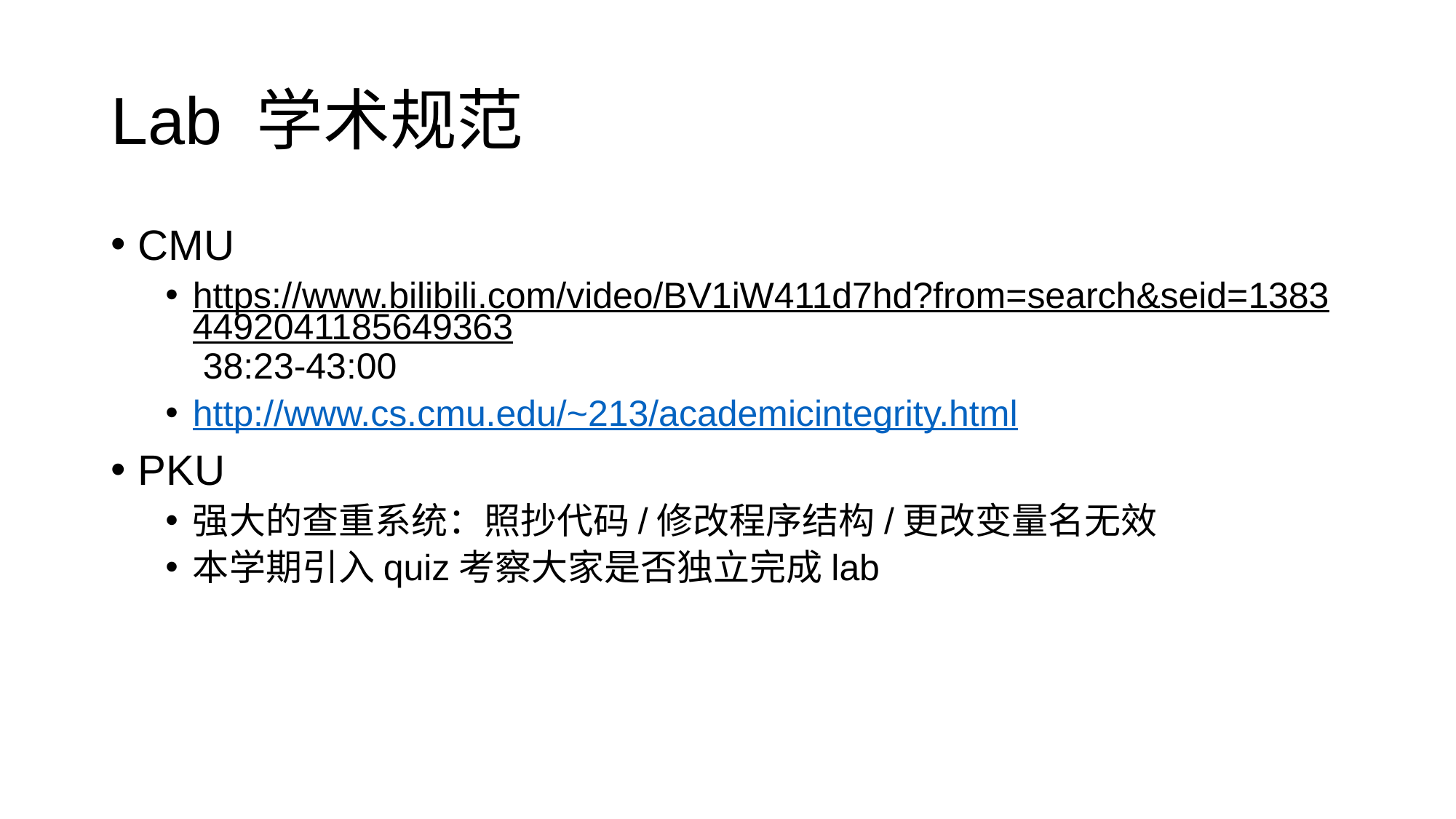

# Lab 学术规范
CMU
https://www.bilibili.com/video/BV1iW411d7hd?from=search&seid=13834492041185649363 38:23-43:00
http://www.cs.cmu.edu/~213/academicintegrity.html
PKU
强大的查重系统：照抄代码/修改程序结构/更改变量名无效
本学期引入quiz考察大家是否独立完成lab